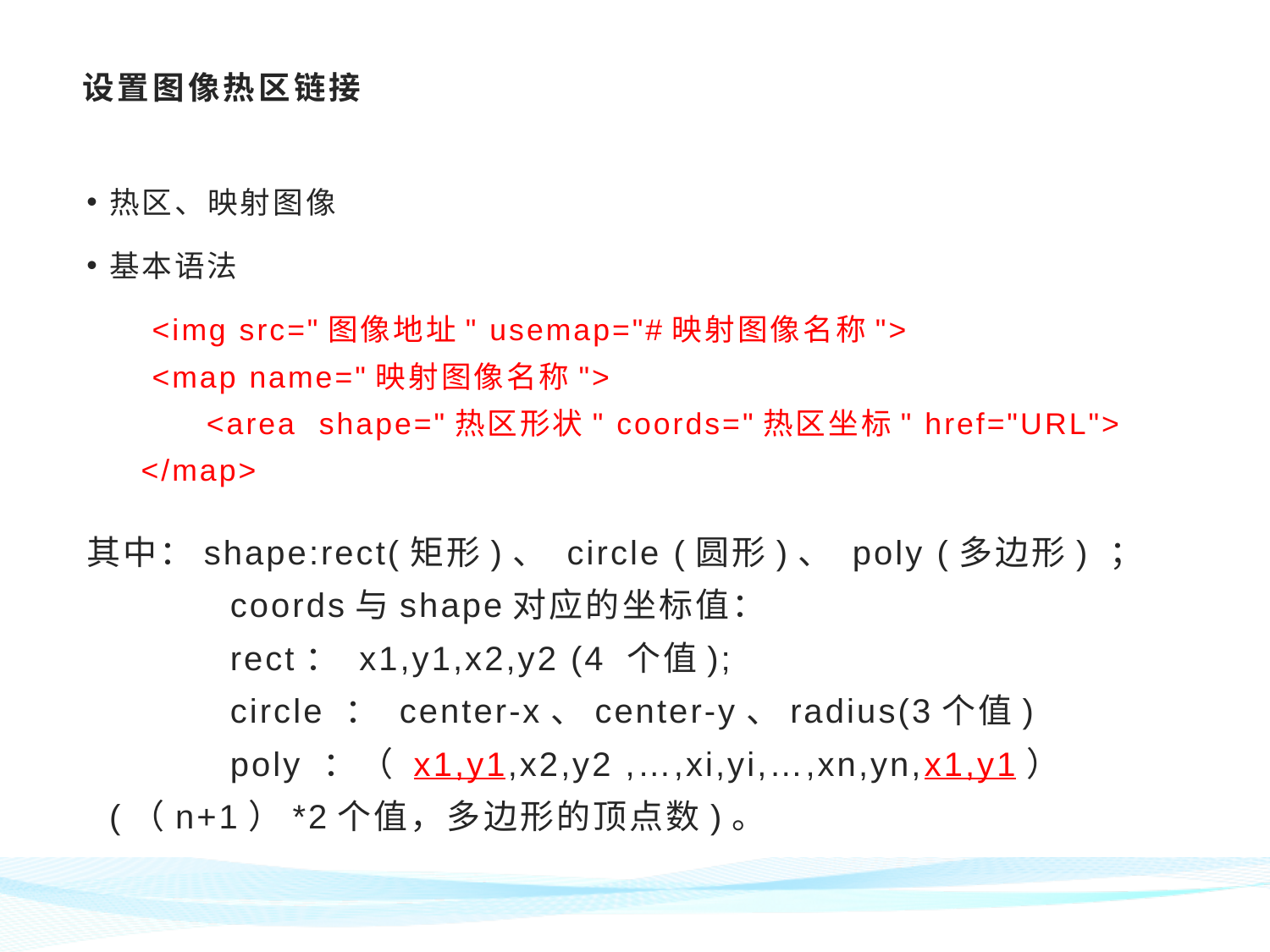

# 设置图像热区链接
热区、映射图像
基本语法
      <img src="图像地址" usemap="#映射图像名称">
      <map name="映射图像名称">
           <area  shape="热区形状" coords="热区坐标" href="URL">
     </map>

其中：shape:rect(矩形)、 circle (圆形)、 poly (多边形) ；
            coords与shape对应的坐标值：
            rect： x1,y1,x2,y2 (4 个值);
            circle ： center-x、center-y、radius(3个值)
            poly ：（ x1,y1,x2,y2 ,…,xi,yi,…,xn,yn,x1,y1）(（n+1）*2个值，多边形的顶点数)。